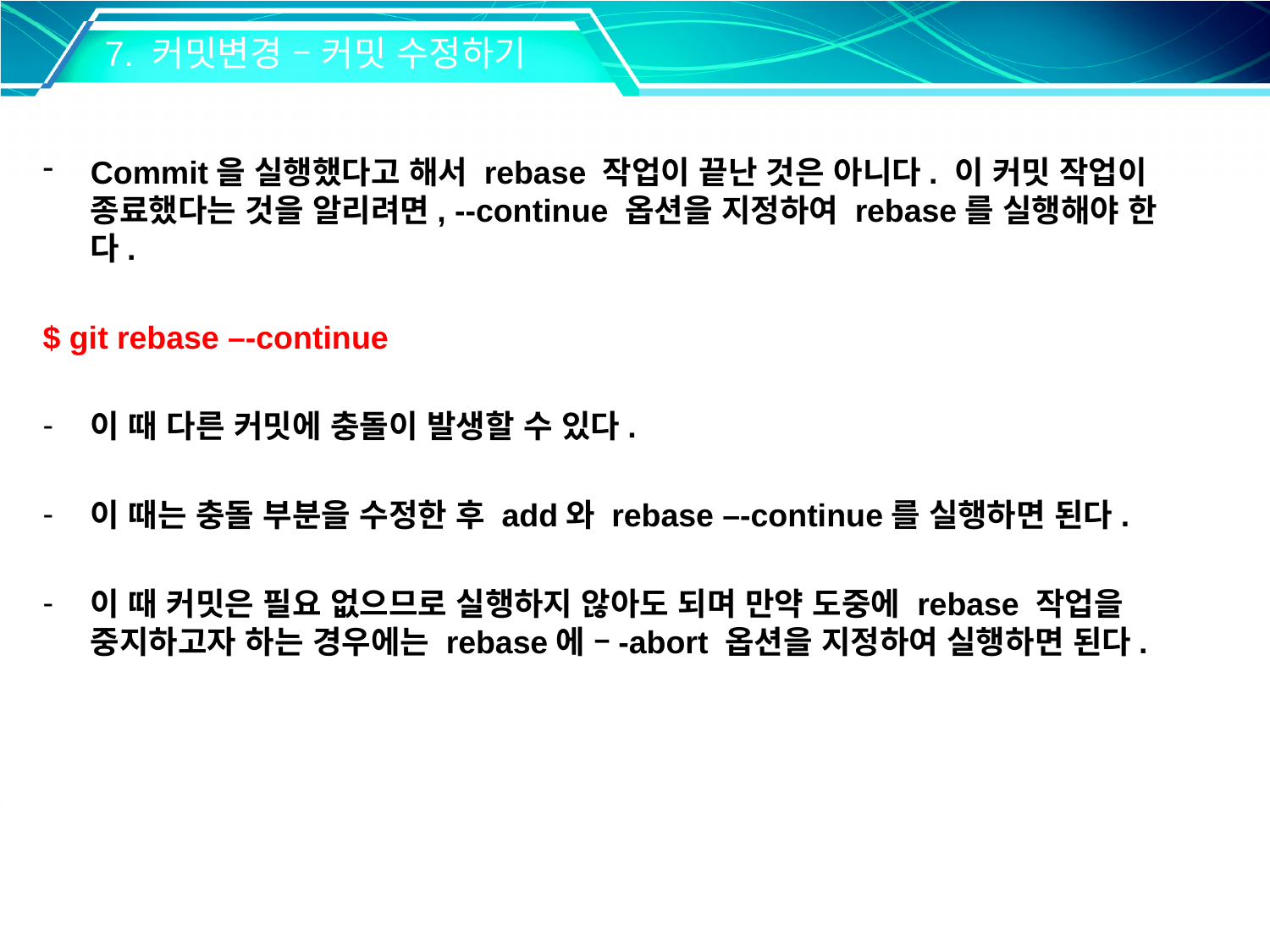

7. 커밋변경 – 커밋 수정하기
Commit을 실행했다고 해서 rebase 작업이 끝난 것은 아니다. 이 커밋 작업이 종료했다는 것을 알리려면, --continue 옵션을 지정하여 rebase를 실행해야 한다.

$ git rebase –-continue

이 때 다른 커밋에 충돌이 발생할 수 있다.

이 때는 충돌 부분을 수정한 후 add와 rebase –-continue를 실행하면 된다.

이 때 커밋은 필요 없으므로 실행하지 않아도 되며 만약 도중에 rebase 작업을 중지하고자 하는 경우에는 rebase에 –-abort 옵션을 지정하여 실행하면 된다.